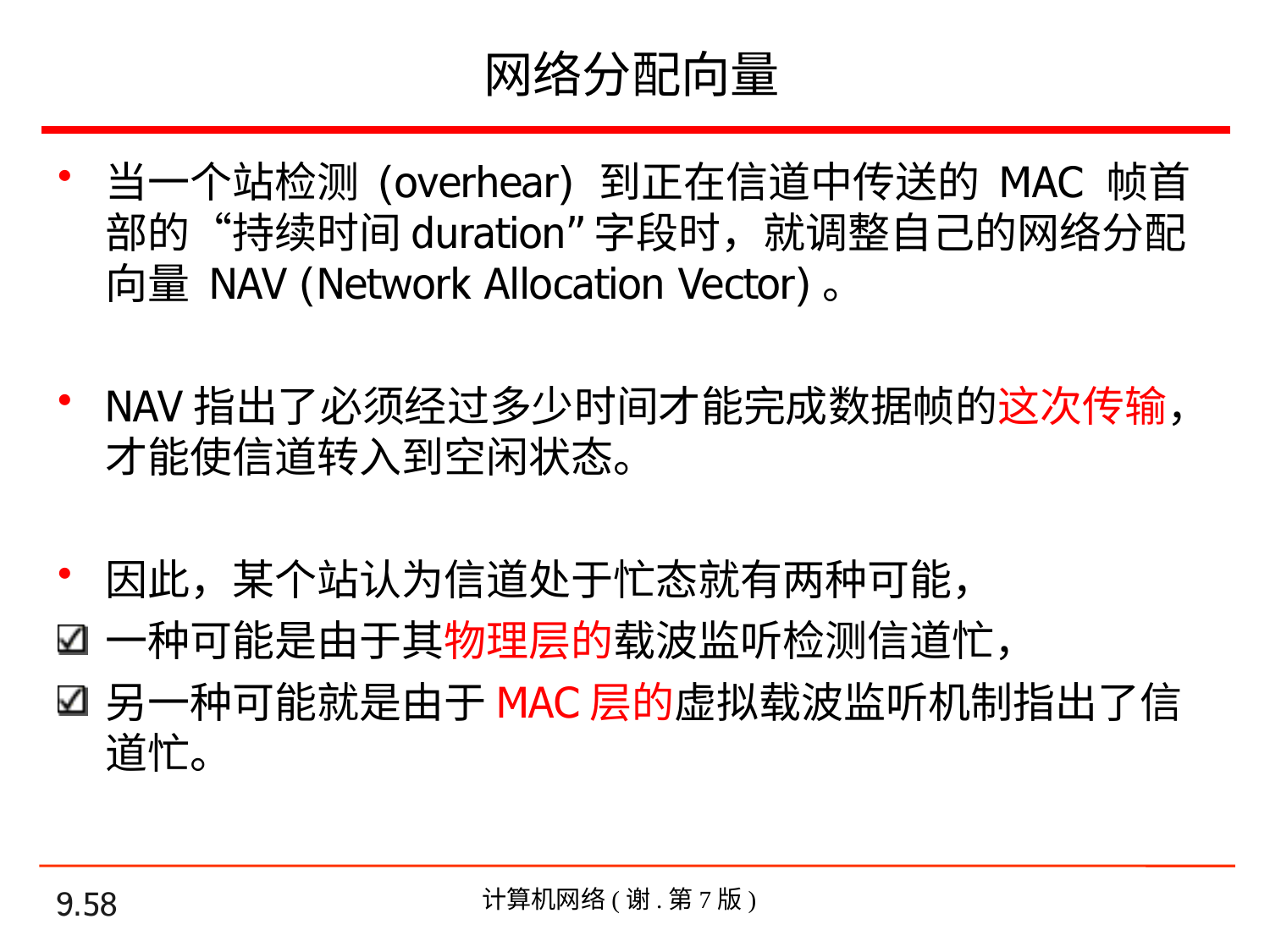

# 网络分配向量
当一个站检测 (overhear) 到正在信道中传送的 MAC 帧首部的“持续时间duration”字段时，就调整自己的网络分配向量 NAV (Network Allocation Vector)。

NAV指出了必须经过多少时间才能完成数据帧的这次传输，才能使信道转入到空闲状态。

因此，某个站认为信道处于忙态就有两种可能，
一种可能是由于其物理层的载波监听检测信道忙，
另一种可能就是由于MAC层的虚拟载波监听机制指出了信道忙。